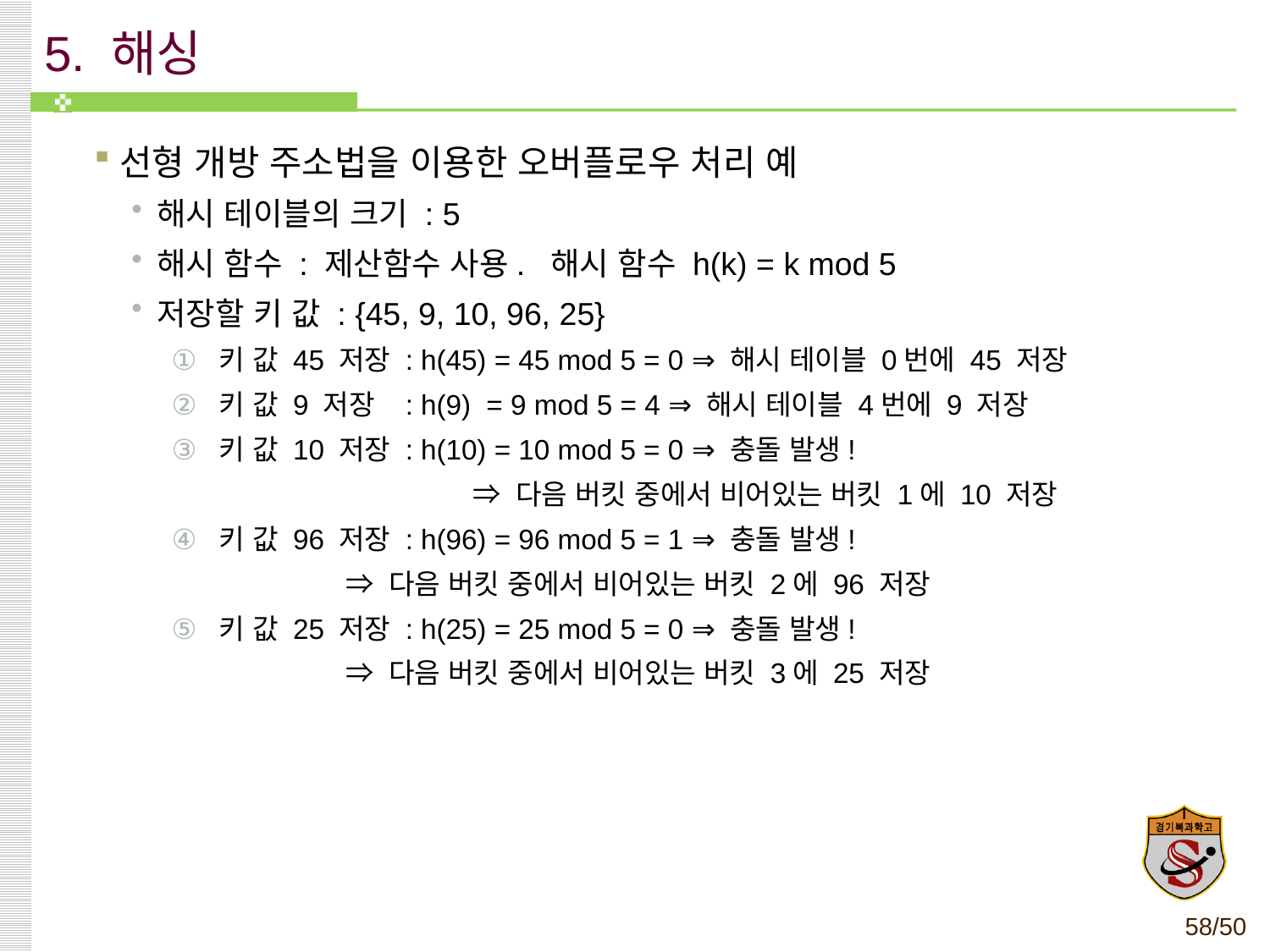

# 5. 해싱
선형 개방 주소법을 이용한 오버플로우 처리 예
해시 테이블의 크기 : 5
해시 함수 : 제산함수 사용.  해시 함수 h(k) = k mod 5
저장할 키 값 : {45, 9, 10, 96, 25}
키 값 45 저장 : h(45) = 45 mod 5 = 0 ⇒ 해시 테이블 0번에 45 저장
키 값 9 저장   : h(9)  = 9 mod 5 = 4 ⇒ 해시 테이블 4번에 9 저장
키 값 10 저장 : h(10) = 10 mod 5 = 0 ⇒ 충돌 발생!
			⇒ 다음 버킷 중에서 비어있는 버킷 1에 10 저장
키 값 96 저장 : h(96) = 96 mod 5 = 1 ⇒ 충돌 발생!
                    	⇒ 다음 버킷 중에서 비어있는 버킷 2에 96 저장
키 값 25 저장 : h(25) = 25 mod 5 = 0 ⇒ 충돌 발생!
                    	⇒ 다음 버킷 중에서 비어있는 버킷 3에 25 저장